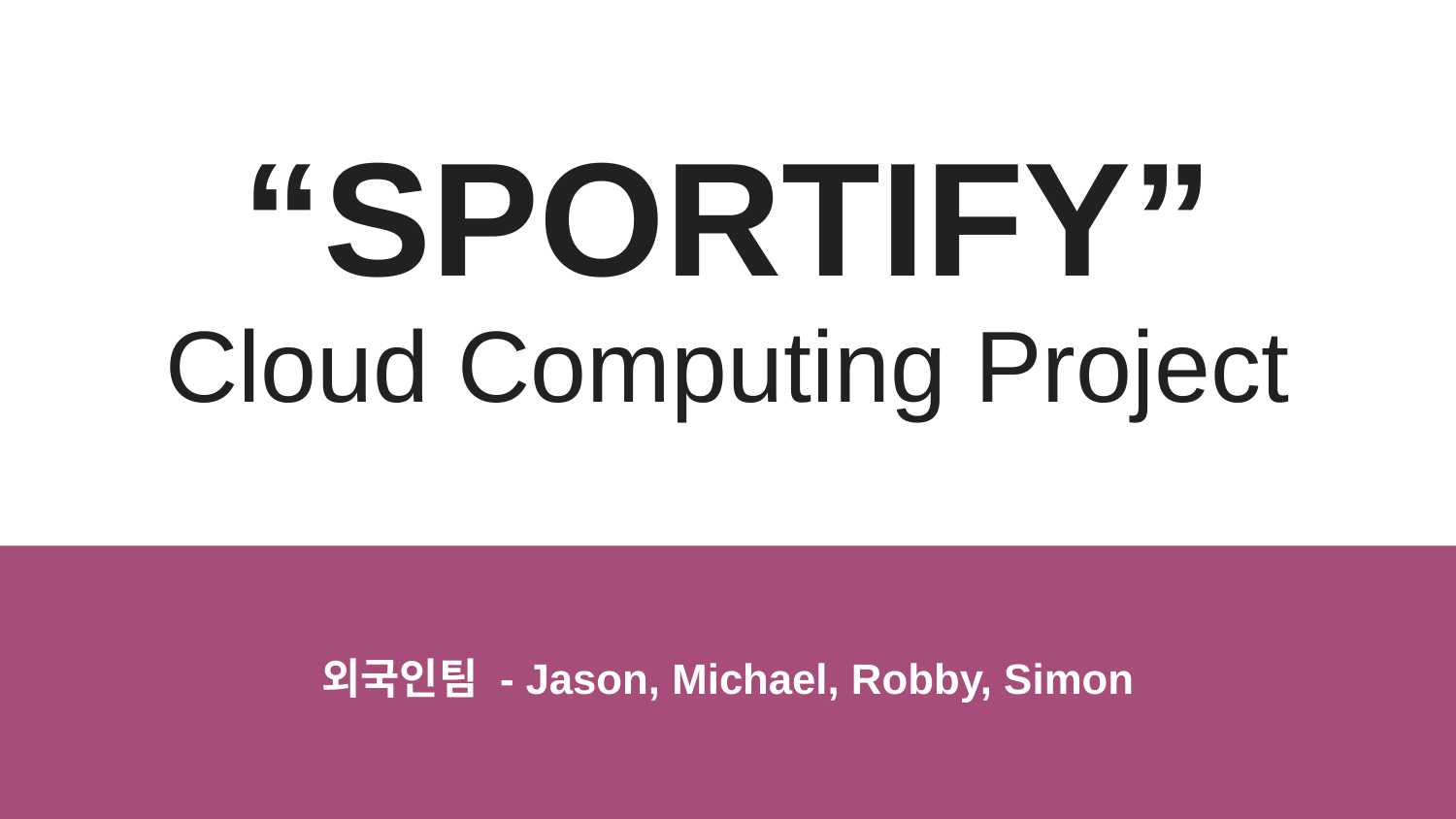

# “SPORTIFY”
Cloud Computing Project
외국인팀 - Jason, Michael, Robby, Simon